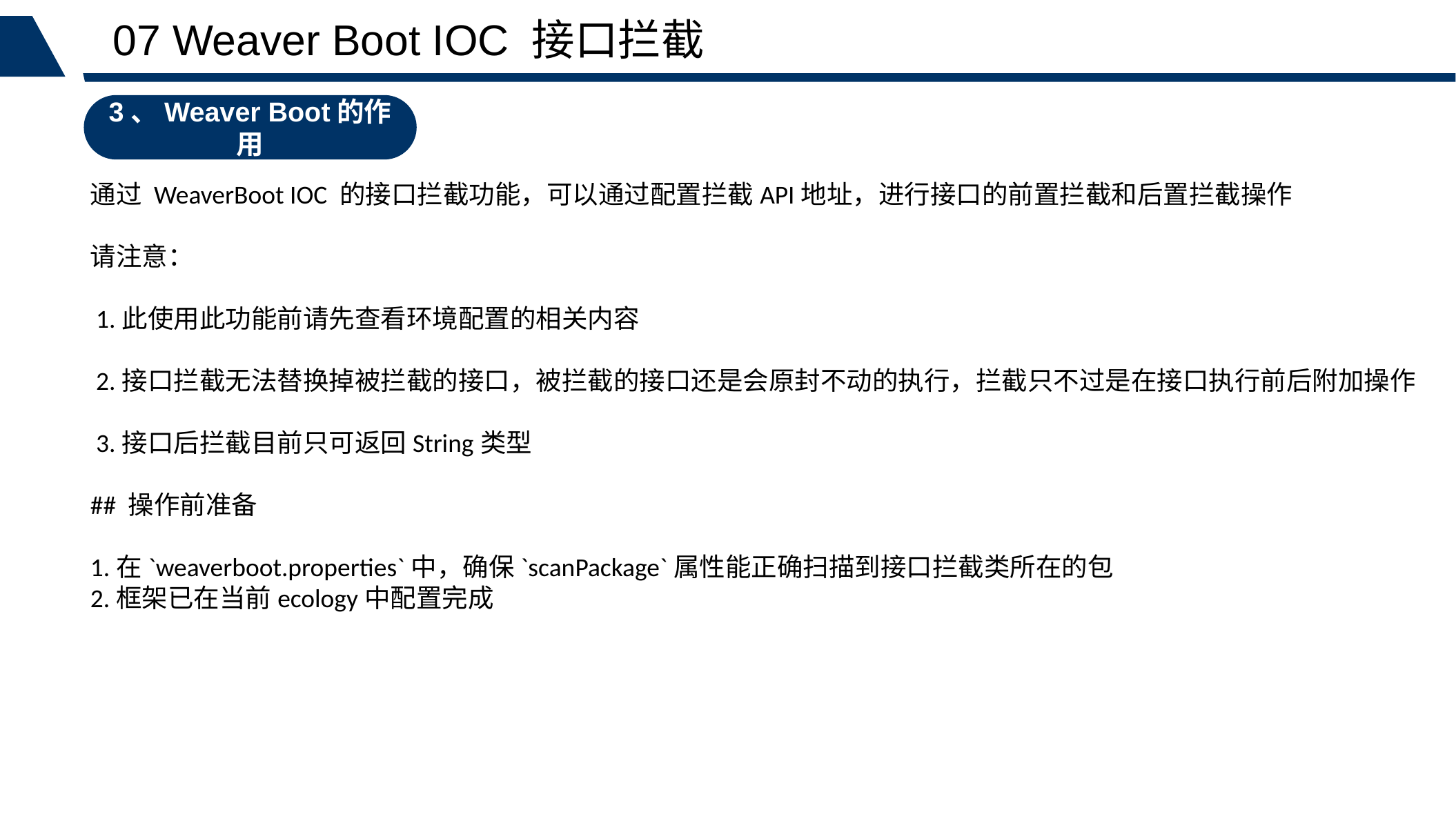

07 Weaver Boot IOC 接口拦截

3、Weaver Boot的作用
通过 WeaverBoot IOC 的接口拦截功能，可以通过配置拦截API地址，进行接口的前置拦截和后置拦截操作

请注意：

 1.此使用此功能前请先查看环境配置的相关内容

 2.接口拦截无法替换掉被拦截的接口，被拦截的接口还是会原封不动的执行，拦截只不过是在接口执行前后附加操作

 3.接口后拦截目前只可返回String类型

## 操作前准备

1.在`weaverboot.properties`中，确保`scanPackage`属性能正确扫描到接口拦截类所在的包
2.框架已在当前ecology中配置完成